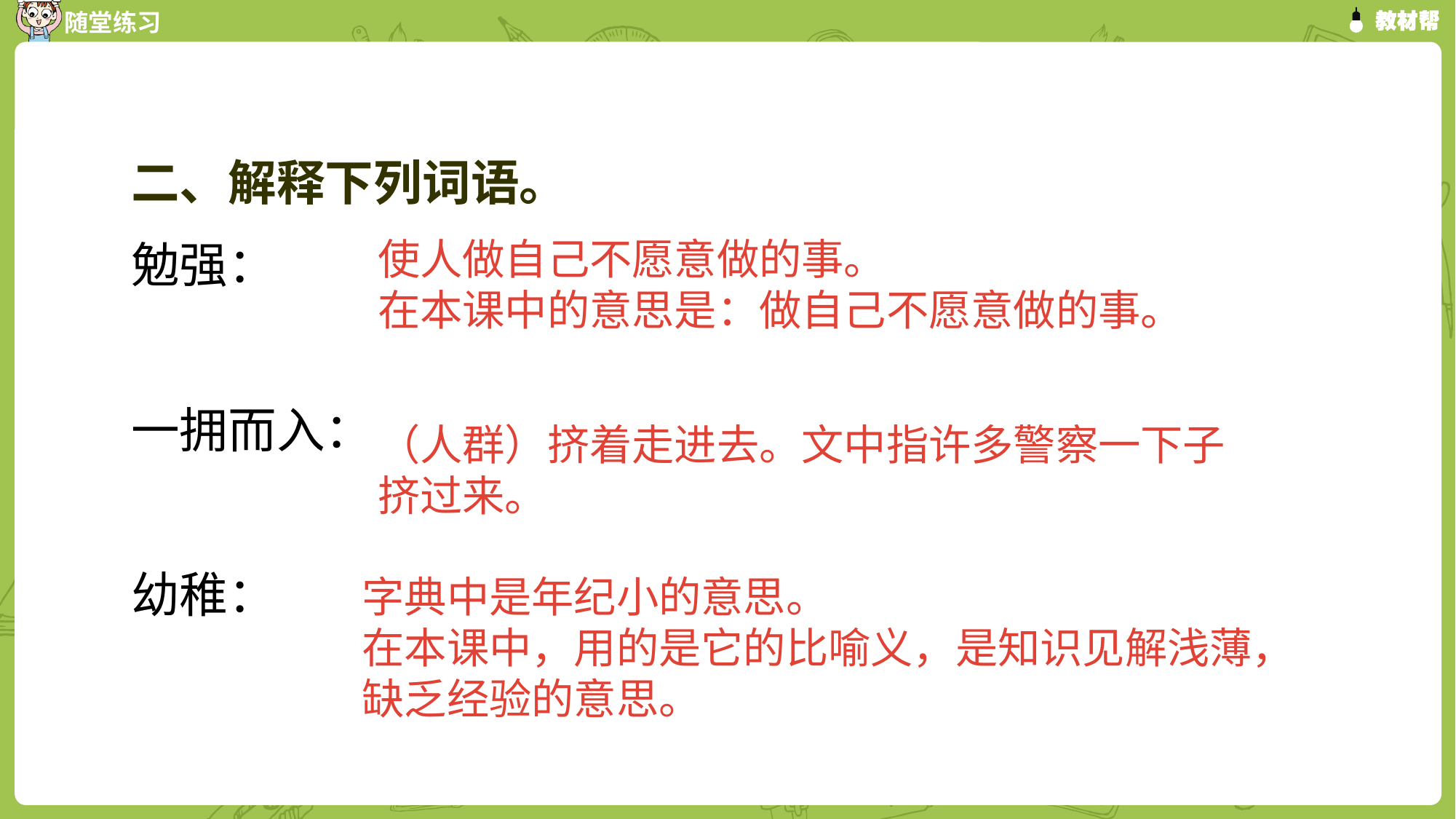

二、解释下列词语。
勉强：

一拥而入：

幼稚：
使人做自己不愿意做的事。
在本课中的意思是：做自己不愿意做的事。
（人群）挤着走进去。文中指许多警察一下子挤过来。
字典中是年纪小的意思。
在本课中，用的是它的比喻义，是知识见解浅薄，缺乏经验的意思。